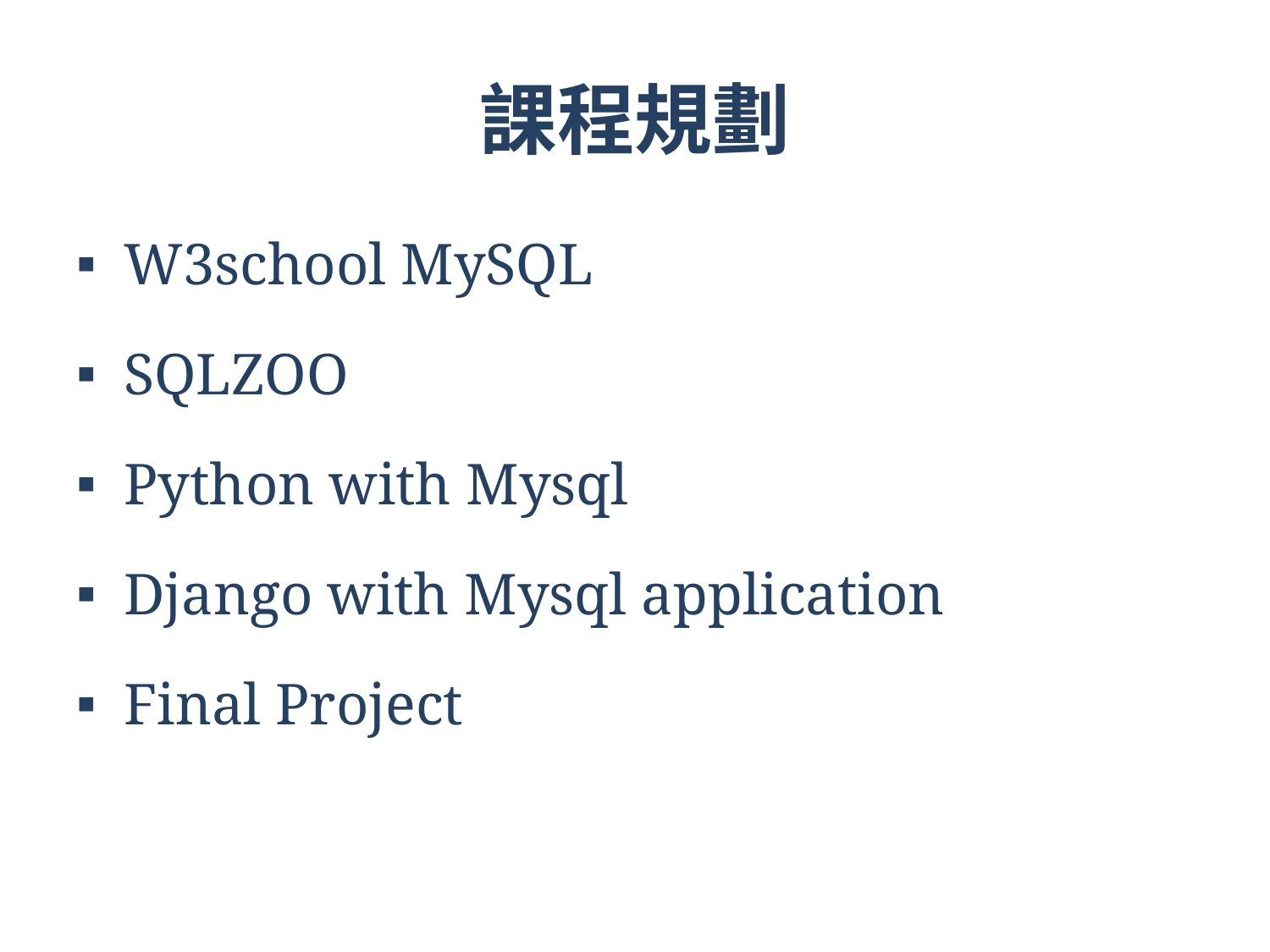

# 課程規劃
W3school MySQL
SQLZOO
Python with Mysql
Django with Mysql application
Final Project